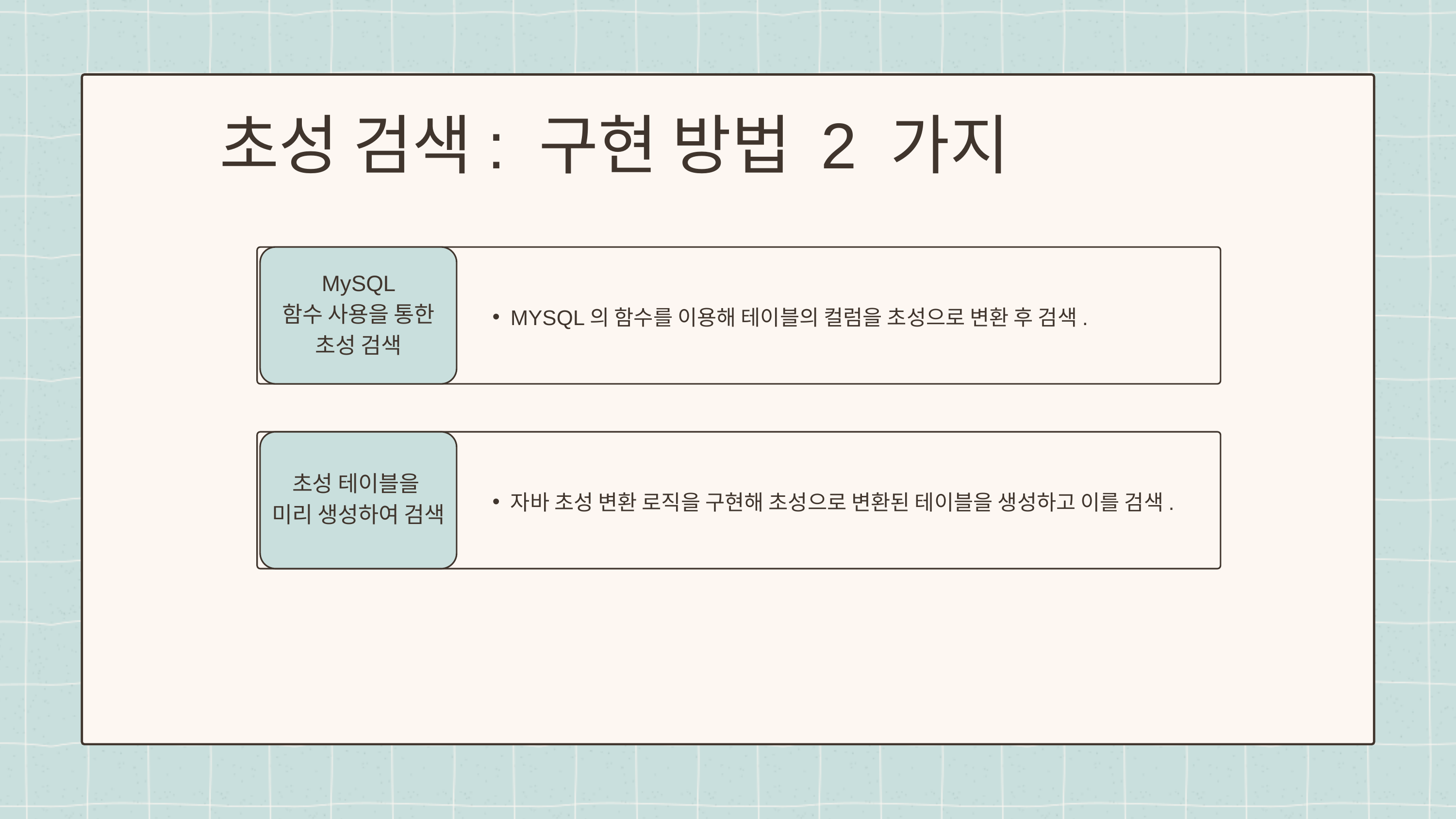

초성 검색: 구현 방법 2 가지

 MySQL
함수 사용을 통한 초성 검색
MYSQL의 함수를 이용해 테이블의 컬럼을 초성으로 변환 후 검색.

초성 테이블을
미리 생성하여 검색
자바 초성 변환 로직을 구현해 초성으로 변환된 테이블을 생성하고 이를 검색.